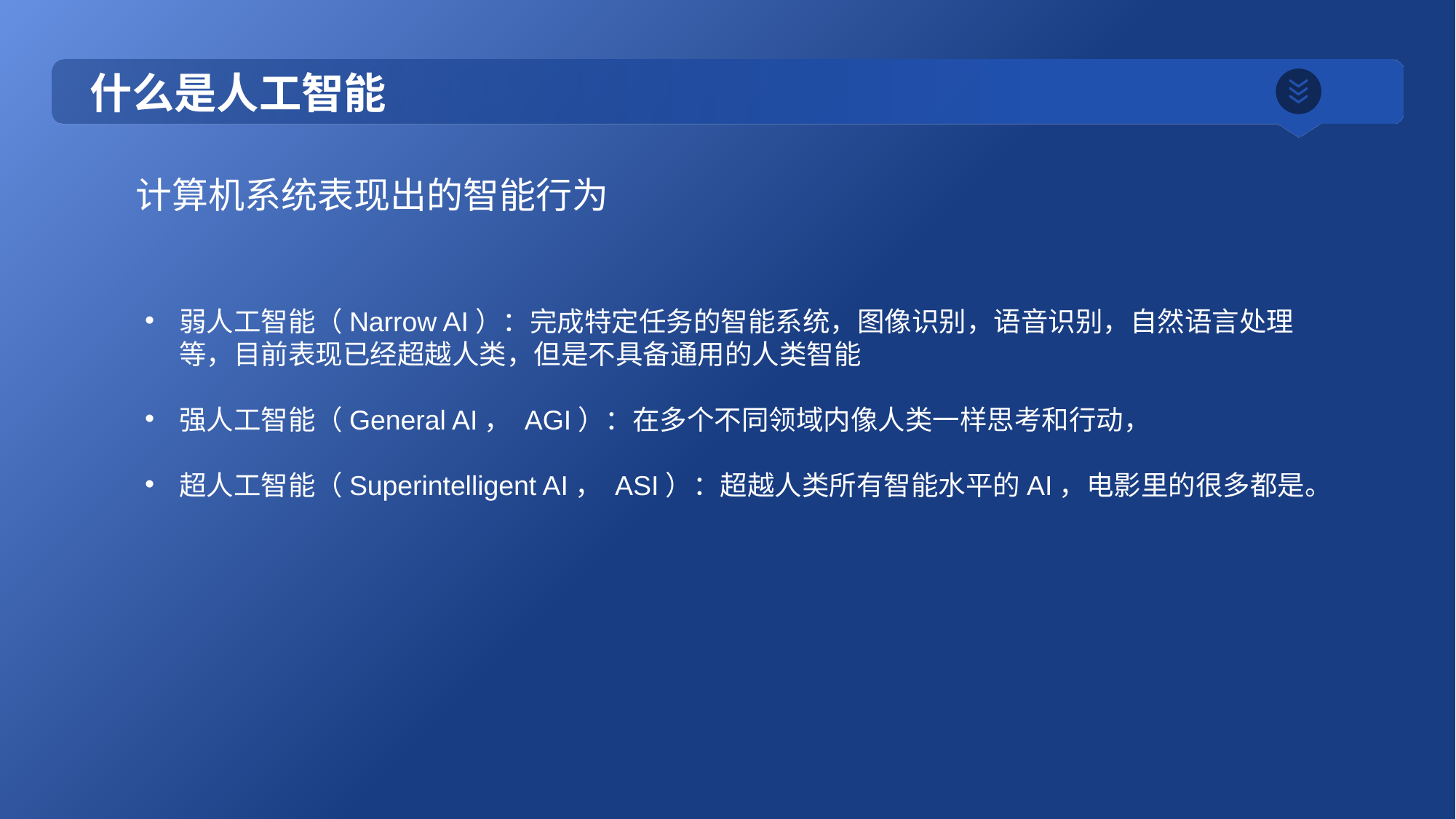

# 什么是人工智能
计算机系统表现出的智能行为

弱人工智能（Narrow AI）：完成特定任务的智能系统，图像识别，语音识别，自然语言处理等，目前表现已经超越人类，但是不具备通用的人类智能

强人工智能（General AI， AGI）：在多个不同领域内像人类一样思考和行动，

超人工智能（Superintelligent AI， ASI）：超越人类所有智能水平的AI，电影里的很多都是。